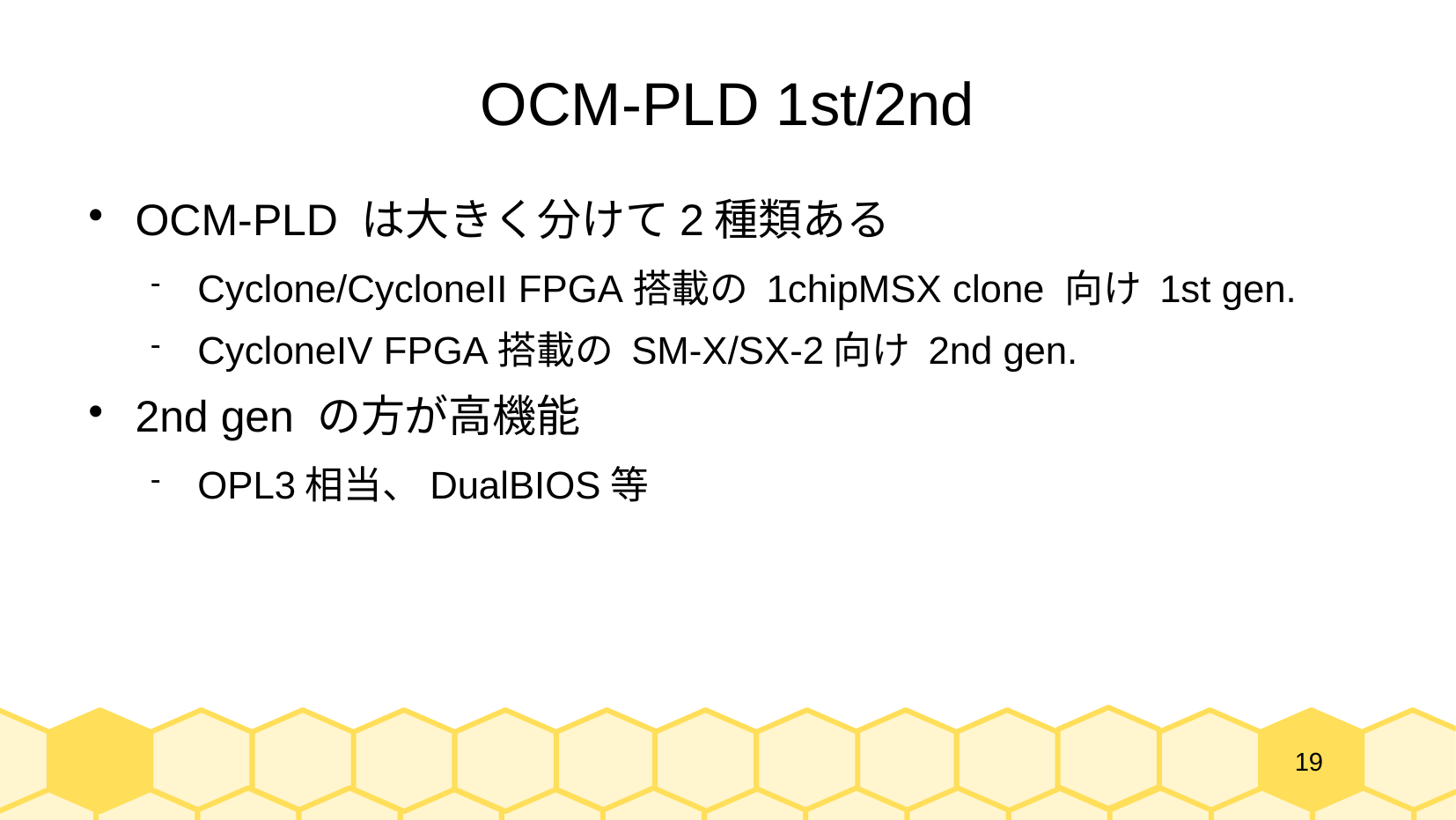

# OCM-PLD 1st/2nd
OCM-PLD は大きく分けて2種類ある
Cyclone/CycloneII FPGA搭載の 1chipMSX clone 向け 1st gen.
CycloneIV FPGA搭載の SM-X/SX-2向け 2nd gen.
2nd gen の方が高機能
OPL3相当、DualBIOS等
19